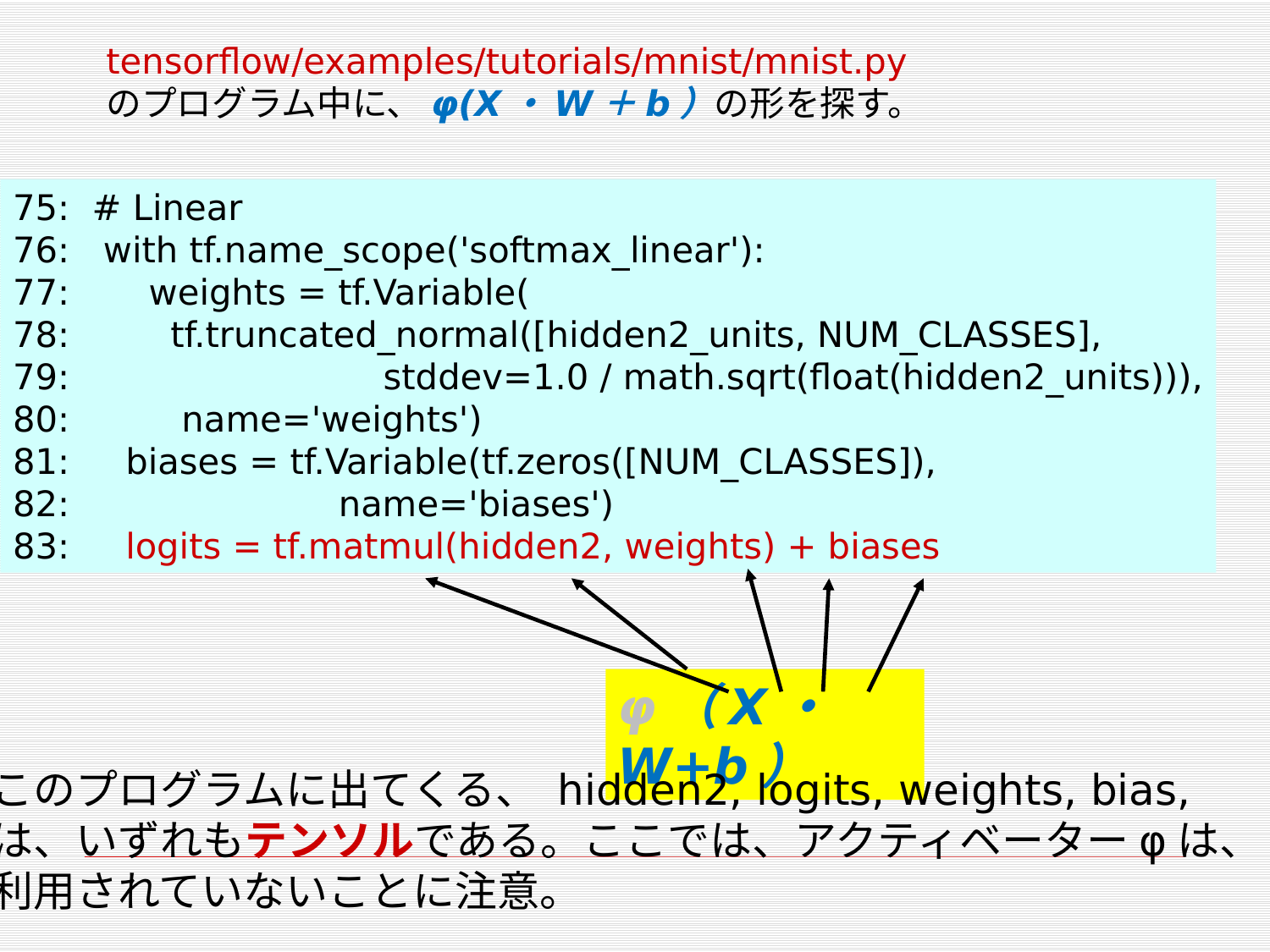

tensorflow/examples/tutorials/mnist/mnist.py
のプログラム中に、φ(X・W＋b）の形を探す。

75:  # Linear
76:   with tf.name_scope('softmax_linear'):
77: 　  weights = tf.Variable(
78:         tf.truncated_normal([hidden2_units, NUM_CLASSES],
79:                            stddev=1.0 / math.sqrt(float(hidden2_units))),
80:          name='weights')
81:     biases = tf.Variable(tf.zeros([NUM_CLASSES]),
82:                        name='biases')
83:     logits = tf.matmul(hidden2, weights) + biases
φ（X・W+b）
このプログラムに出てくる、 hidden2, logits, weights, bias,
は、いずれもテンソルである。ここでは、アクティベーターφは、
利用されていないことに注意。